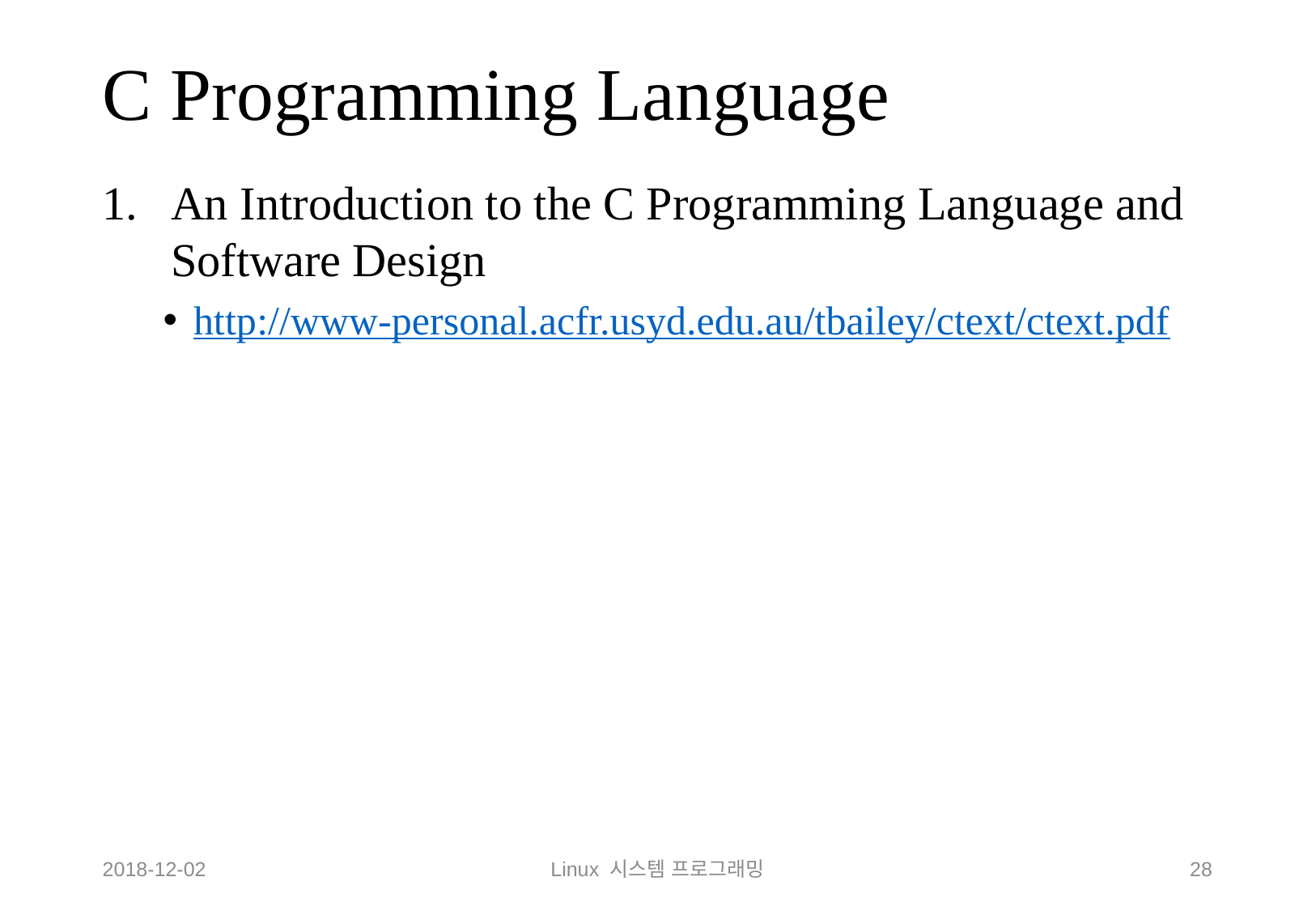

# C Programming Language
An Introduction to the C Programming Language and Software Design
http://www-personal.acfr.usyd.edu.au/tbailey/ctext/ctext.pdf

2018-12-02
Linux 시스템 프로그래밍
28